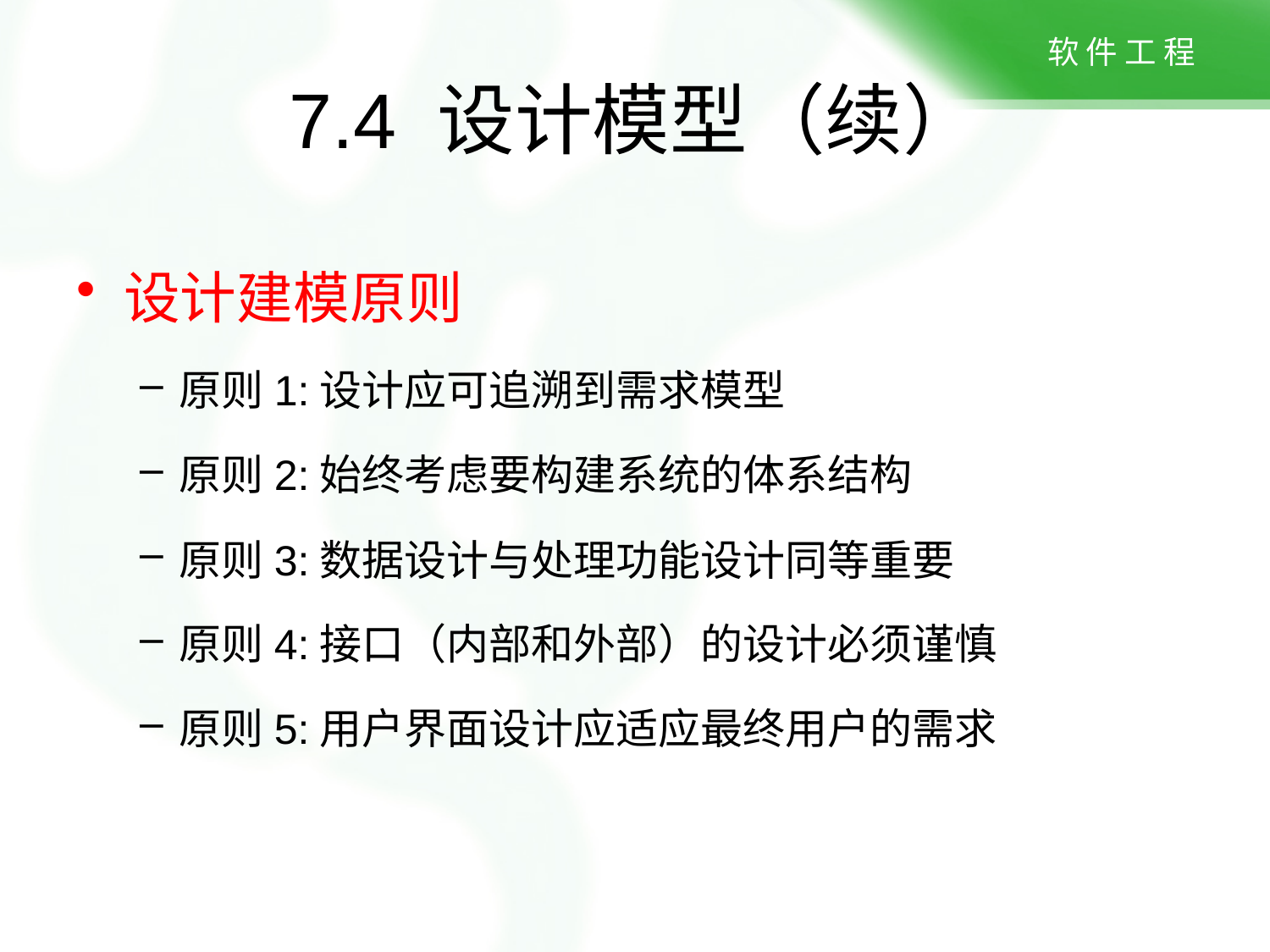

7.4 设计模型（续）
设计建模原则
原则1:设计应可追溯到需求模型
原则2:始终考虑要构建系统的体系结构
原则3:数据设计与处理功能设计同等重要
原则4:接口（内部和外部）的设计必须谨慎
原则5:用户界面设计应适应最终用户的需求